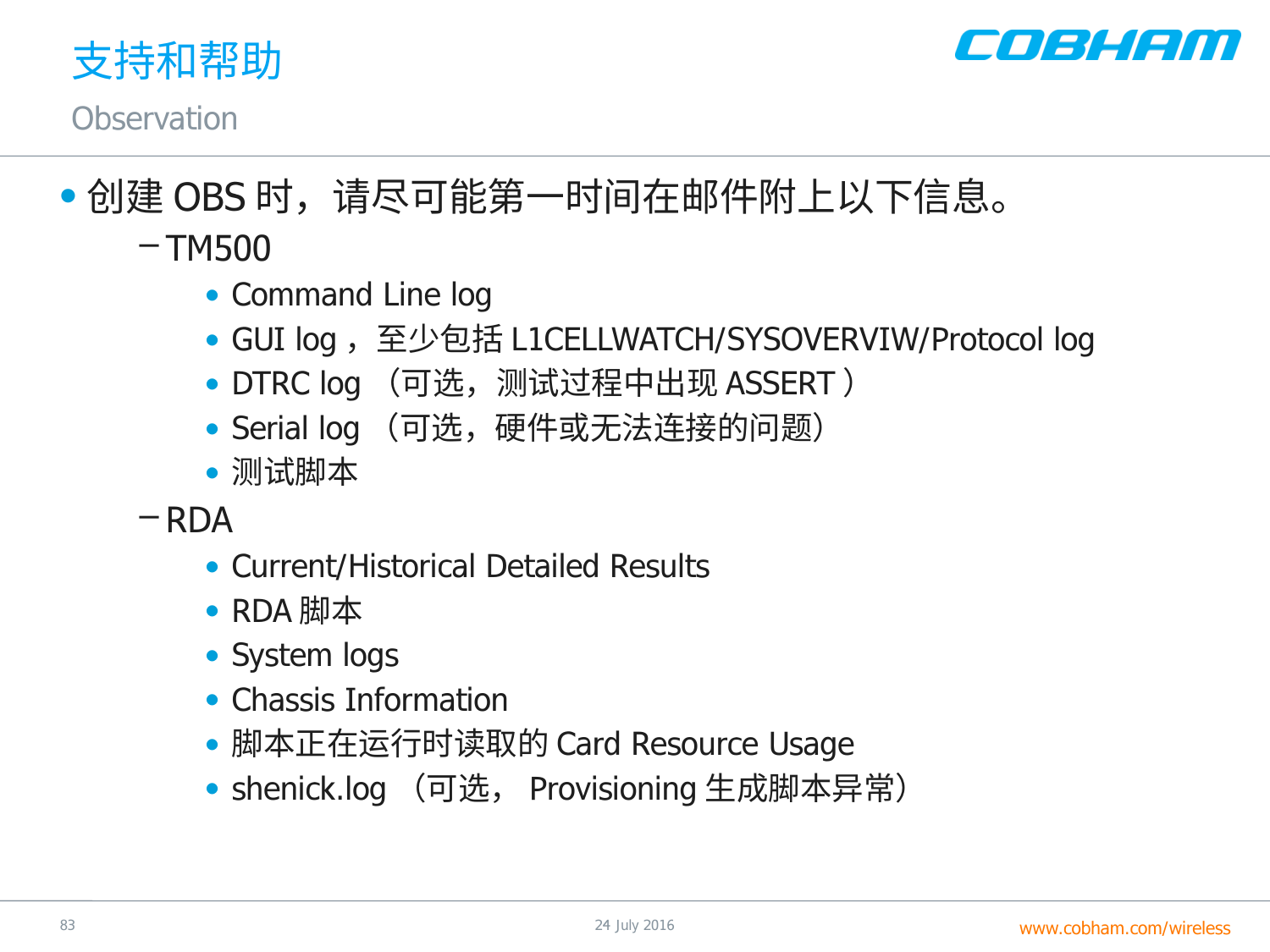

# 支持和帮助
Observation
创建OBS时，请尽可能第一时间在邮件附上以下信息。
TM500
Command Line log
GUI log，至少包括L1CELLWATCH/SYSOVERVIW/Protocol log
DTRC log（可选，测试过程中出现ASSERT）
Serial log（可选，硬件或无法连接的问题）
测试脚本
RDA
Current/Historical Detailed Results
RDA脚本
System logs
Chassis Information
脚本正在运行时读取的Card Resource Usage
shenick.log（可选，Provisioning生成脚本异常）
83
24 July 2016